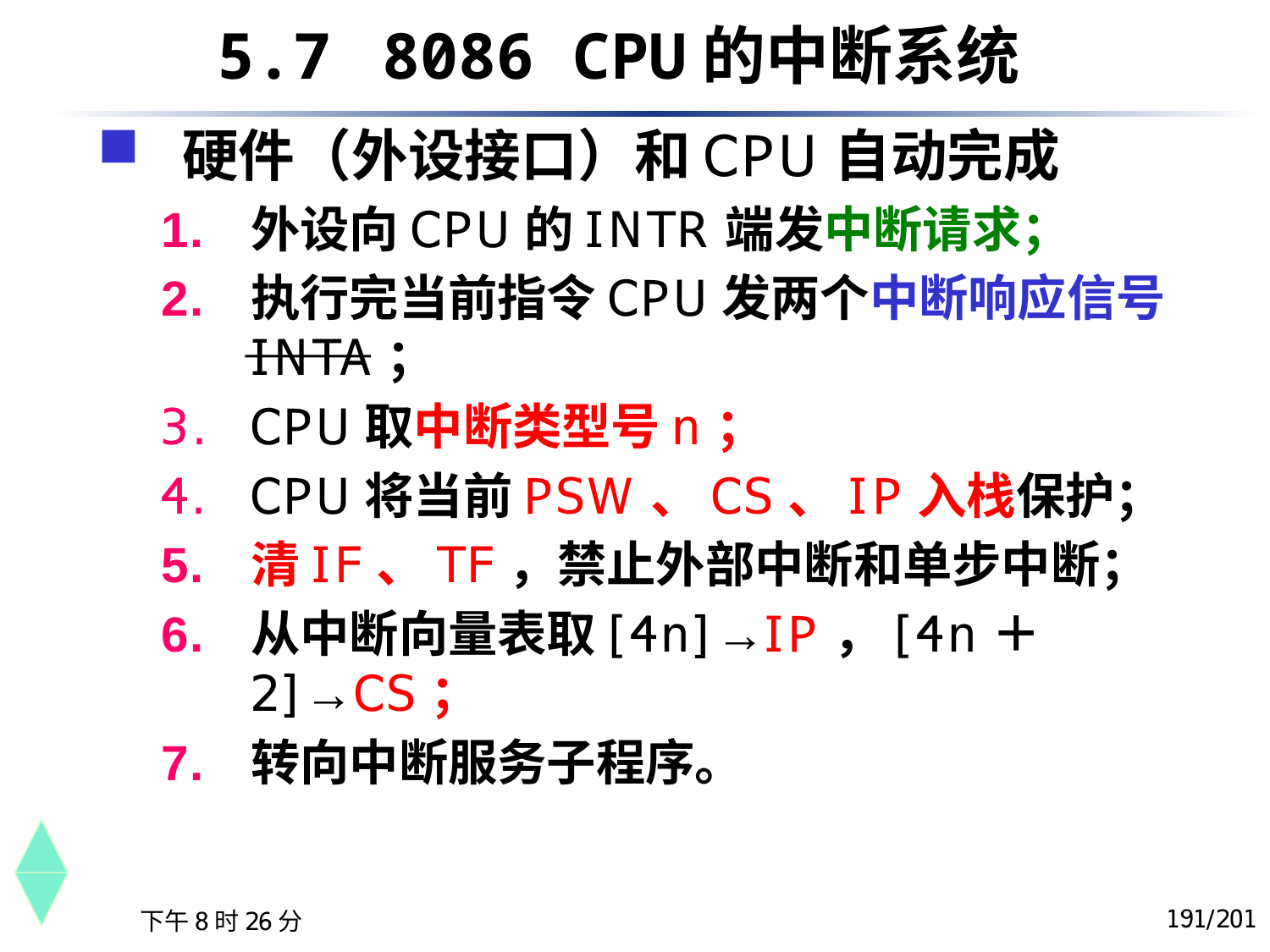

5.7	 8086 CPU的中断系统
硬件（外设接口）和CPU自动完成
外设向CPU的INTR端发中断请求；
执行完当前指令CPU发两个中断响应信号INTA；
CPU取中断类型号n；
CPU将当前PSW、CS、IP入栈保护；
清IF、TF，禁止外部中断和单步中断；
从中断向量表取[4n]→IP，[4n＋2]→CS；
转向中断服务子程序。

191/201
下午8时26分